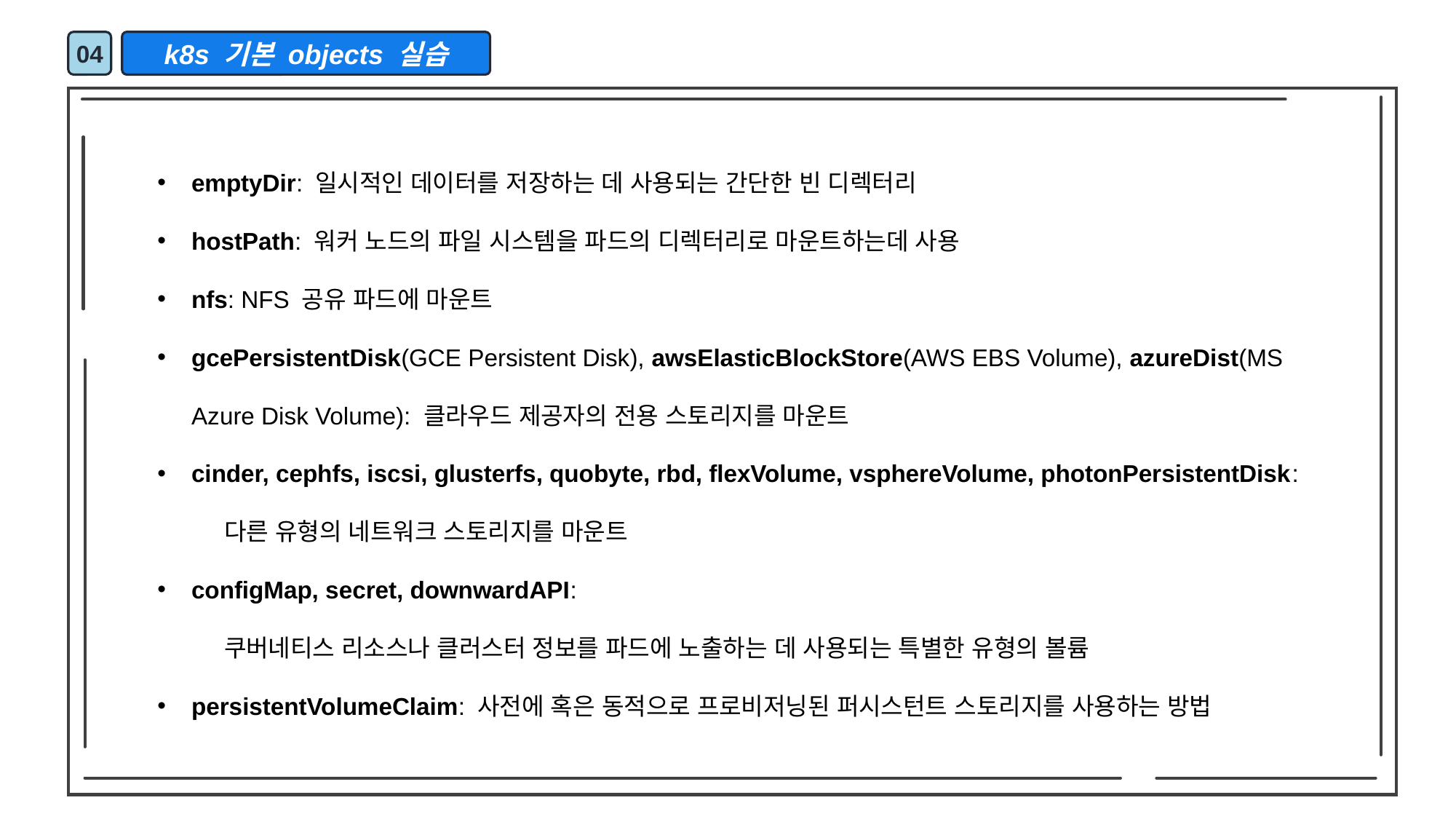

04
k8s 기본 objects 실습

emptyDir: 일시적인 데이터를 저장하는 데 사용되는 간단한 빈 디렉터리
hostPath: 워커 노드의 파일 시스템을 파드의 디렉터리로 마운트하는데 사용
nfs: NFS 공유 파드에 마운트
gcePersistentDisk(GCE Persistent Disk), awsElasticBlockStore(AWS EBS Volume), azureDist(MS Azure Disk Volume): 클라우드 제공자의 전용 스토리지를 마운트
cinder, cephfs, iscsi, glusterfs, quobyte, rbd, flexVolume, vsphereVolume, photonPersistentDisk:
    다른 유형의 네트워크 스토리지를 마운트
configMap, secret, downwardAPI:
    쿠버네티스 리소스나 클러스터 정보를 파드에 노출하는 데 사용되는 특별한 유형의 볼륨
persistentVolumeClaim: 사전에 혹은 동적으로 프로비저닝된 퍼시스턴트 스토리지를 사용하는 방법